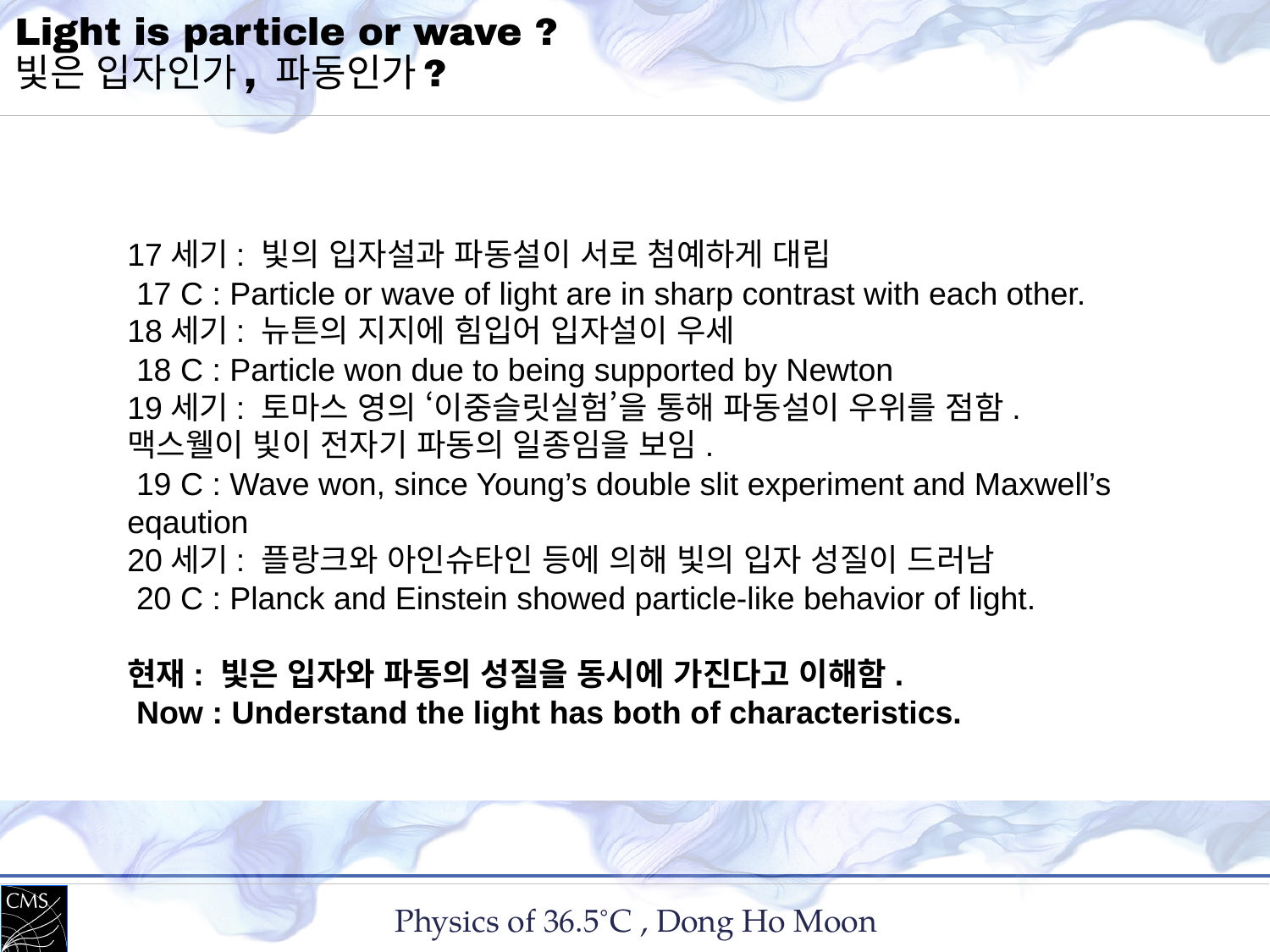

Light is particle or wave ?
빛은 입자인가, 파동인가?
17세기: 빛의 입자설과 파동설이 서로 첨예하게 대립
 17 C : Particle or wave of light are in sharp contrast with each other.
18세기: 뉴튼의 지지에 힘입어 입자설이 우세
 18 C : Particle won due to being supported by Newton
19세기: 토마스 영의 ‘이중슬릿실험’을 통해 파동설이 우위를 점함. 맥스웰이 빛이 전자기 파동의 일종임을 보임.
 19 C : Wave won, since Young’s double slit experiment and Maxwell’s eqaution
20세기: 플랑크와 아인슈타인 등에 의해 빛의 입자 성질이 드러남
 20 C : Planck and Einstein showed particle-like behavior of light.

현재: 빛은 입자와 파동의 성질을 동시에 가진다고 이해함.
 Now : Understand the light has both of characteristics.